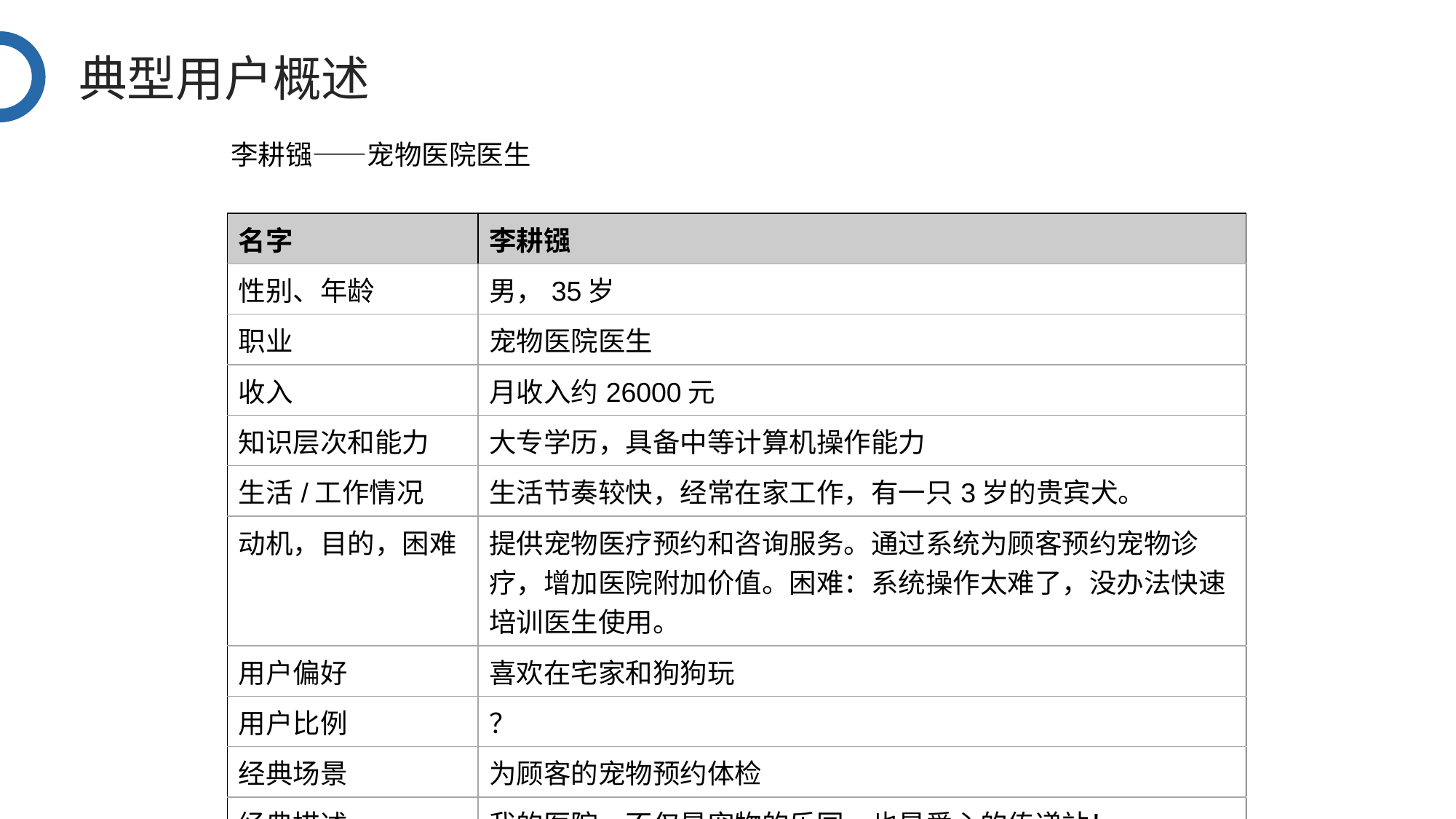

典型用户概述
李耕镪——宠物医院医生
| 名字 | 李耕镪 |
| --- | --- |
| 性别、年龄 | 男，35岁 |
| 职业 | 宠物医院医生 |
| 收入 | 月收入约26000元 |
| 知识层次和能力 | 大专学历，具备中等计算机操作能力 |
| 生活/工作情况 | 生活节奏较快，经常在家工作，有一只3岁的贵宾犬。 |
| 动机，目的，困难 | 提供宠物医疗预约和咨询服务。通过系统为顾客预约宠物诊疗，增加医院附加价值。困难：系统操作太难了，没办法快速培训医生使用。 |
| 用户偏好 | 喜欢在宅家和狗狗玩 |
| 用户比例 | ？ |
| 经典场景 | 为顾客的宠物预约体检 |
| 经典描述 | 我的医院，不仅是宠物的乐园，也是爱心的传递站！ |